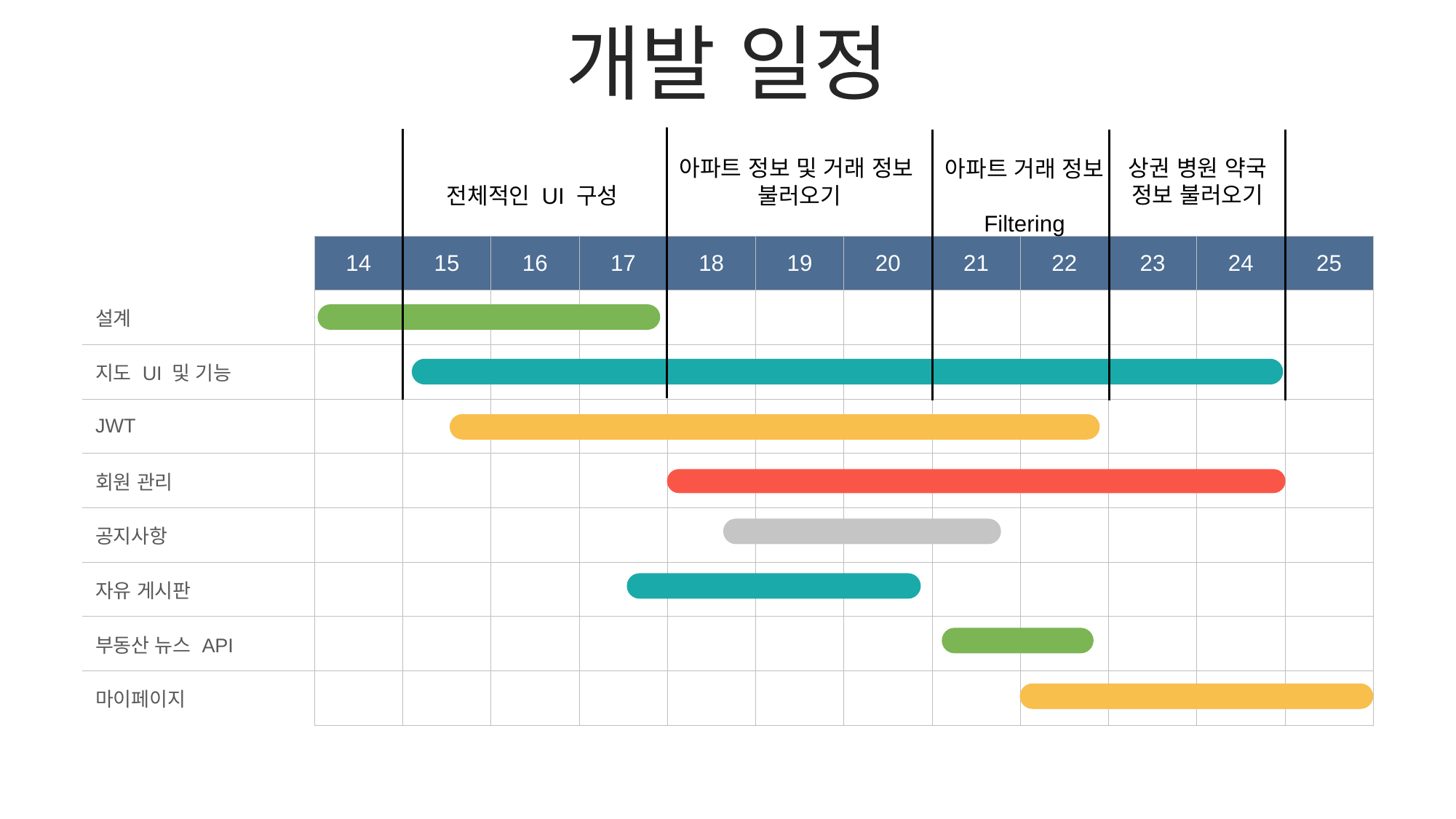

개발 일정
상권 병원 약국
정보 불러오기
아파트 정보 및 거래 정보
불러오기
아파트 거래 정보
Filtering
전체적인 UI 구성
|  | 14 | 15 | 16 | 17 | 18 | 19 | 20 | 21 | 22 | 23 | 24 | 25 |
| --- | --- | --- | --- | --- | --- | --- | --- | --- | --- | --- | --- | --- |
| 설계 |  |  |  |  |  |  |  |  |  |  |  |  |
| 지도 UI 및 기능 |  |  |  |  |  |  |  |  |  |  |  |  |
| JWT |  |  |  |  |  |  |  |  |  |  |  |  |
| 회원 관리 |  |  |  |  |  |  |  |  |  |  |  |  |
| 공지사항 |  |  |  |  |  |  |  |  |  |  |  |  |
| 자유 게시판 |  |  |  |  |  |  |  |  |  |  |  |  |
| 부동산 뉴스 API |  |  |  |  |  |  |  |  |  |  |  |  |
| 마이페이지 |  |  |  |  |  |  |  |  |  |  |  |  |